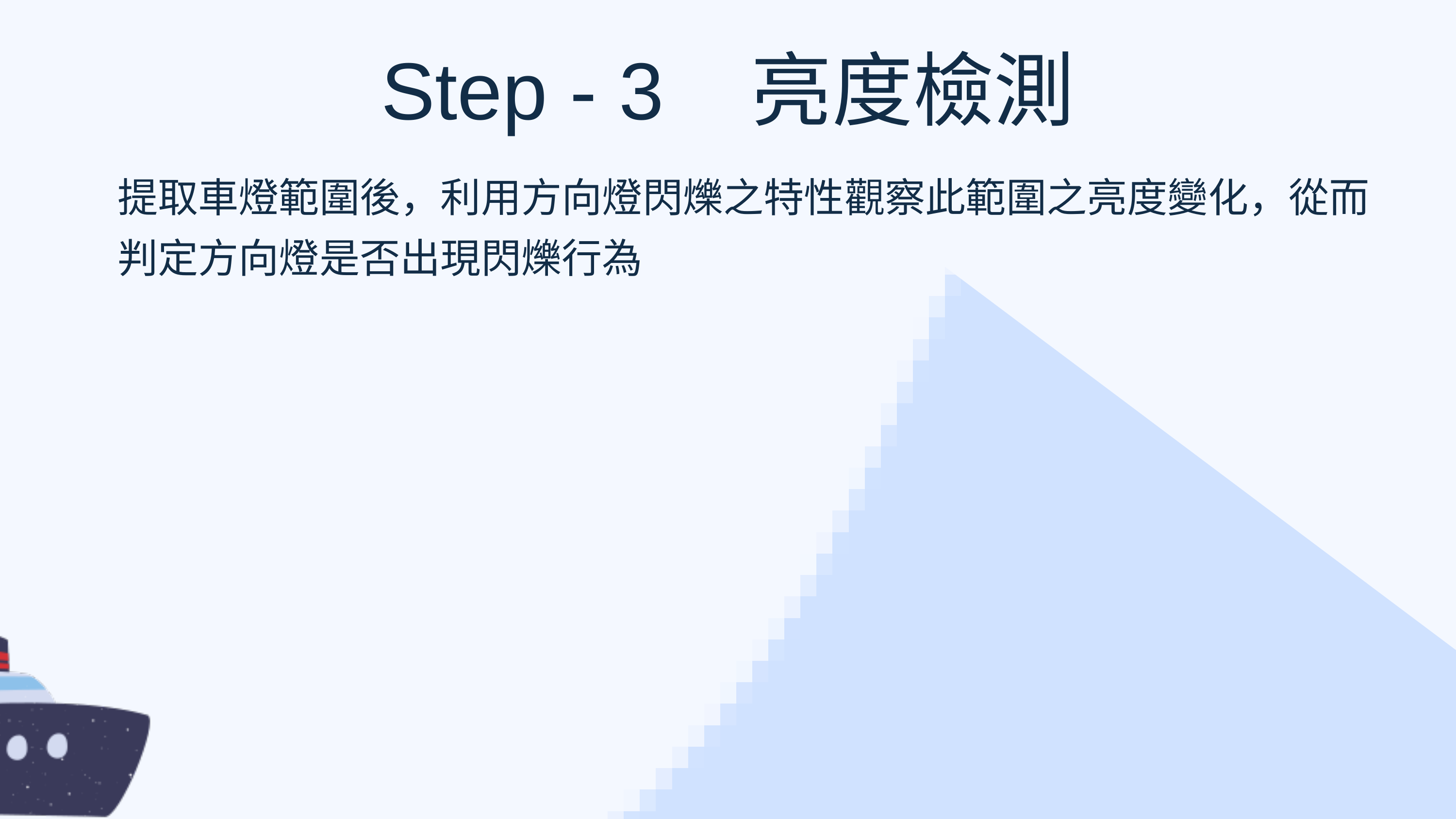

Step - 3   亮度檢測
提取車燈範圍後，利用方向燈閃爍之特性觀察此範圍之亮度變化，從而判定方向燈是否出現閃爍行為